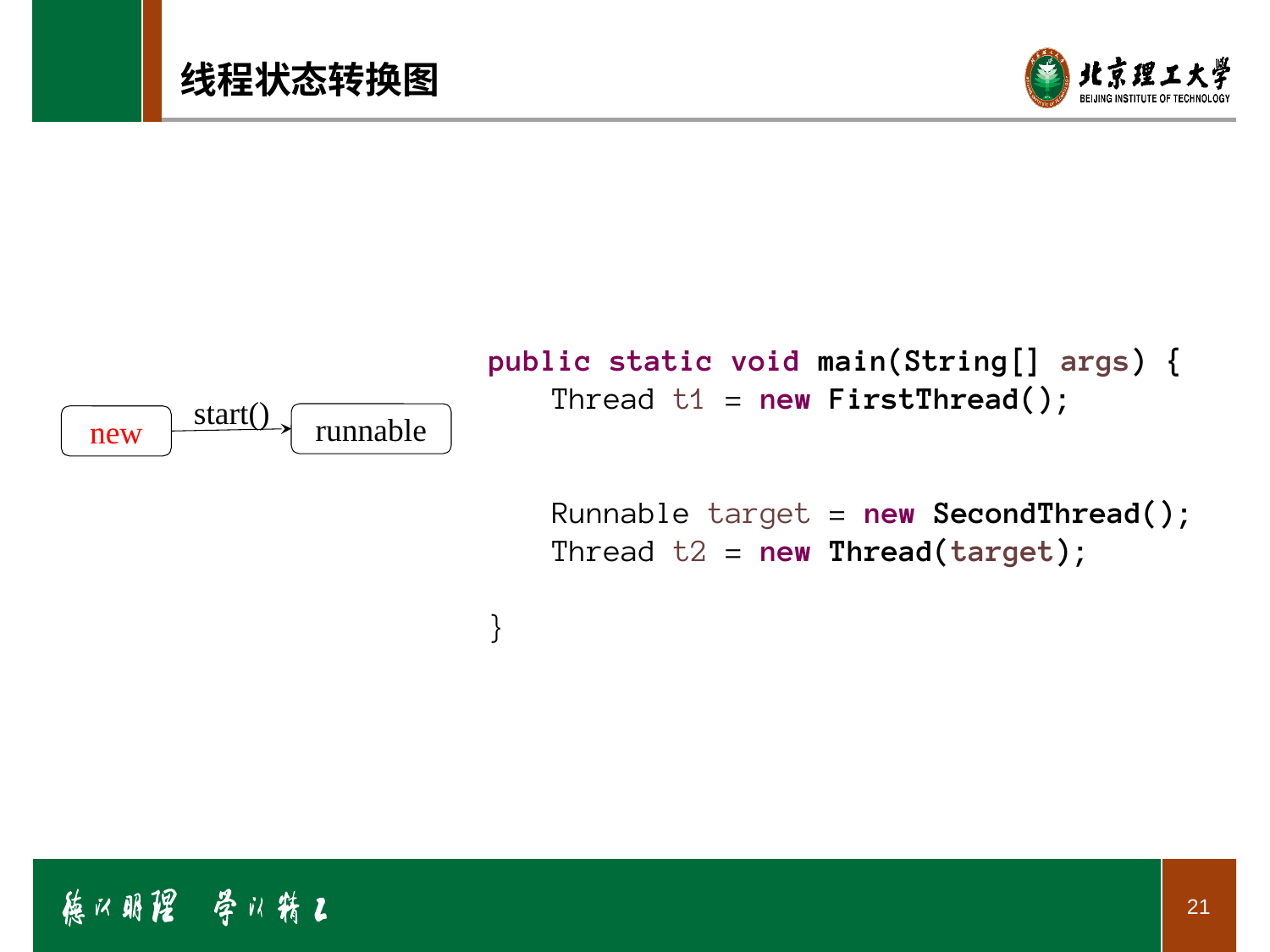

# 线程状态转换图
public static void main(String[] args) {
Thread t1 = new FirstThread();

Runnable target = new SecondThread();
Thread t2 = new Thread(target);

}
start()
runnable
new